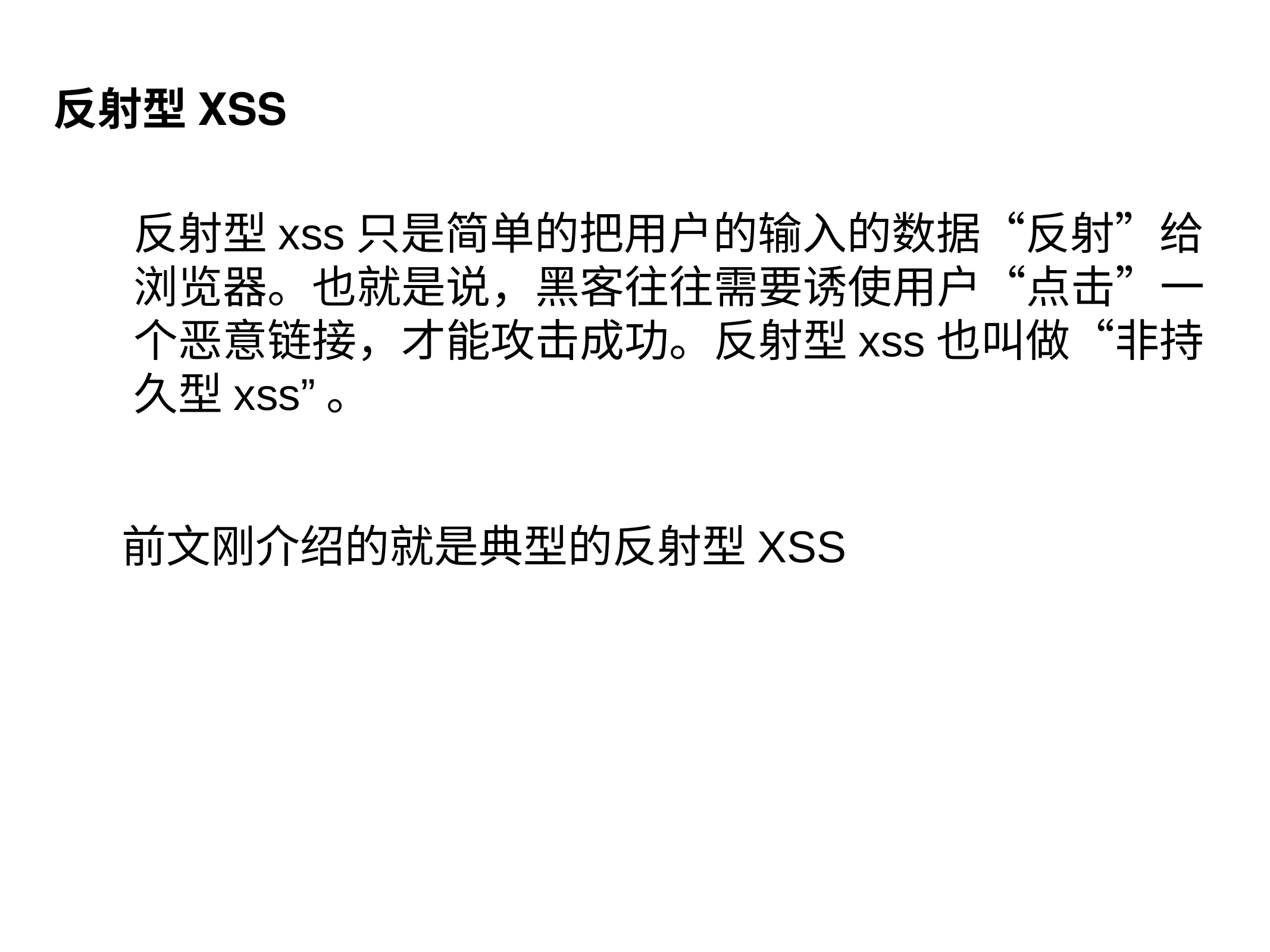

反射型XSS
反射型xss只是简单的把用户的输入的数据“反射”给浏览器。也就是说，黑客往往需要诱使用户“点击”一个恶意链接，才能攻击成功。反射型xss也叫做“非持久型xss”。
前文刚介绍的就是典型的反射型XSS